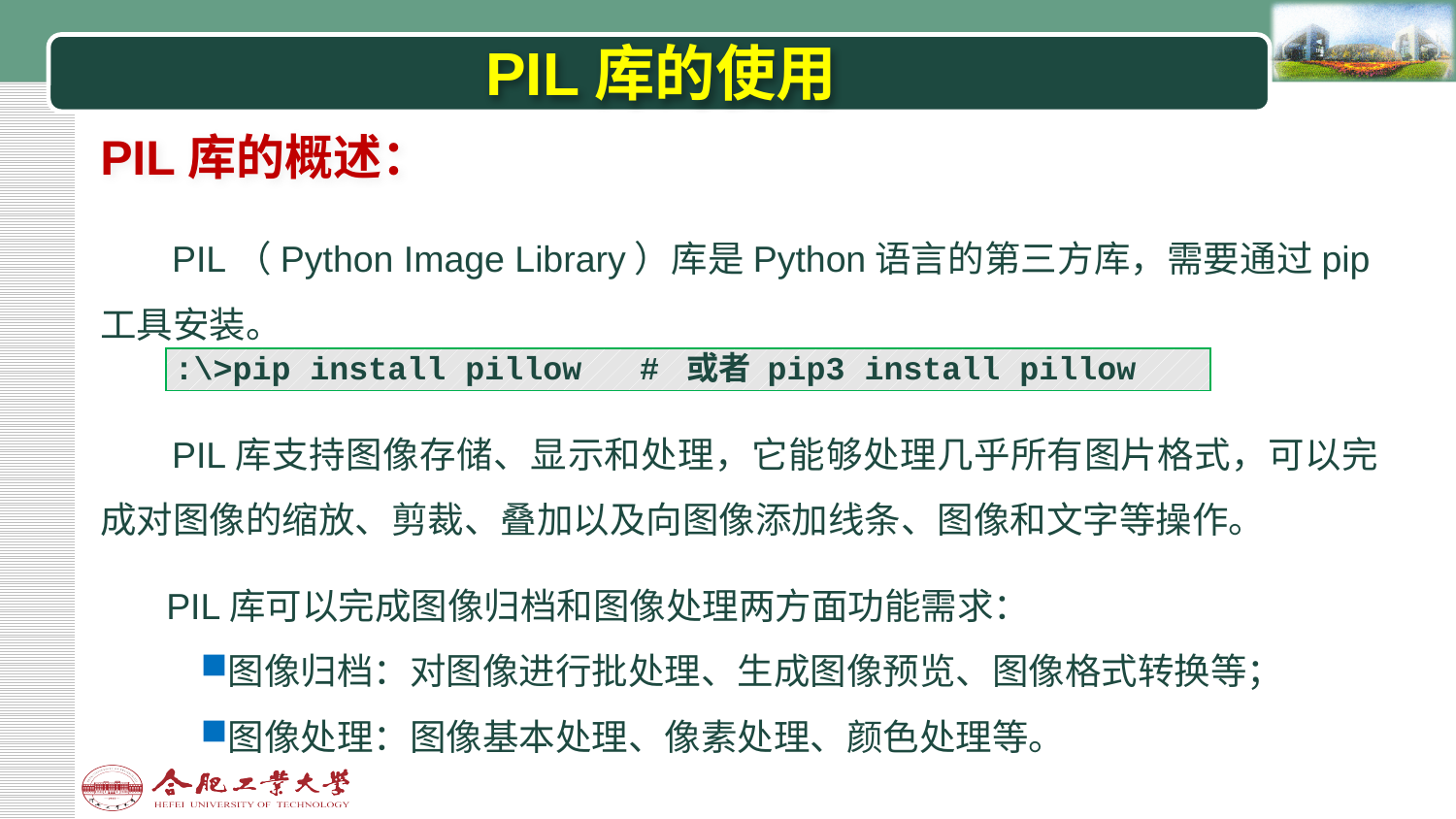

# PIL库的使用
PIL库的概述：
PIL（Python Image Library）库是Python语言的第三方库，需要通过pip工具安装。
| :\>pip install pillow # 或者 pip3 install pillow |
| --- |
PIL库支持图像存储、显示和处理，它能够处理几乎所有图片格式，可以完成对图像的缩放、剪裁、叠加以及向图像添加线条、图像和文字等操作。
PIL库可以完成图像归档和图像处理两方面功能需求：
图像归档：对图像进行批处理、生成图像预览、图像格式转换等；
图像处理：图像基本处理、像素处理、颜色处理等。